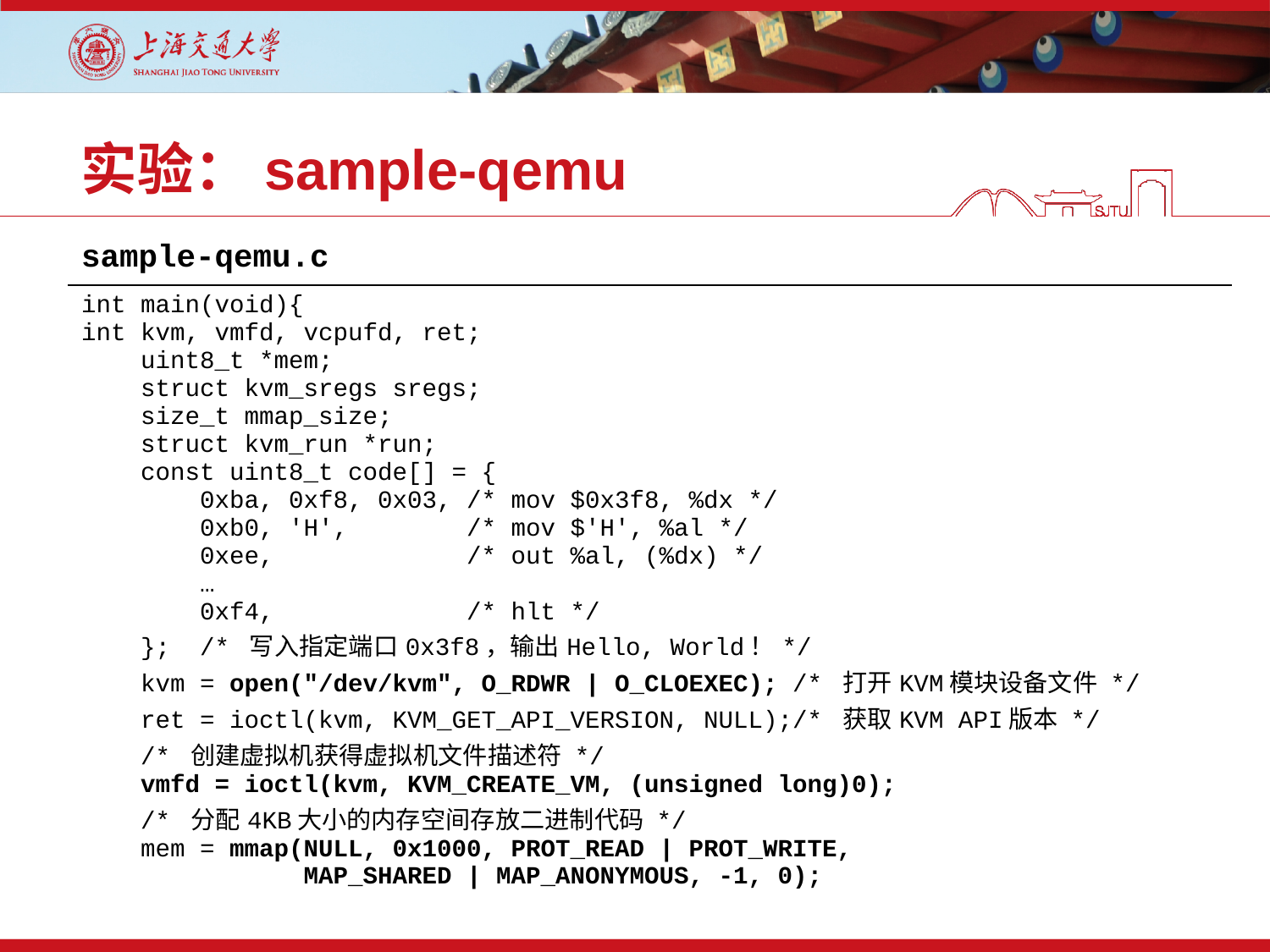

# 实验：sample-qemu
| sample-qemu.c |
| --- |
| int main(void){ int kvm, vmfd, vcpufd, ret; uint8\_t \*mem; struct kvm\_sregs sregs; size\_t mmap\_size; struct kvm\_run \*run; const uint8\_t code[] = { 0xba, 0xf8, 0x03, /\* mov $0x3f8, %dx \*/ 0xb0, 'H', /\* mov $'H', %al \*/ 0xee, /\* out %al, (%dx) \*/ … 0xf4, /\* hlt \*/ }; /\* 写入指定端口0x3f8，输出Hello, World！\*/ kvm = open("/dev/kvm", O\_RDWR | O\_CLOEXEC); /\* 打开KVM模块设备文件 \*/ ret = ioctl(kvm, KVM\_GET\_API\_VERSION, NULL);/\* 获取KVM API版本 \*/ /\* 创建虚拟机获得虚拟机文件描述符 \*/ vmfd = ioctl(kvm, KVM\_CREATE\_VM, (unsigned long)0); /\* 分配4KB大小的内存空间存放二进制代码 \*/ mem = mmap(NULL, 0x1000, PROT\_READ | PROT\_WRITE, MAP\_SHARED | MAP\_ANONYMOUS, -1, 0); |